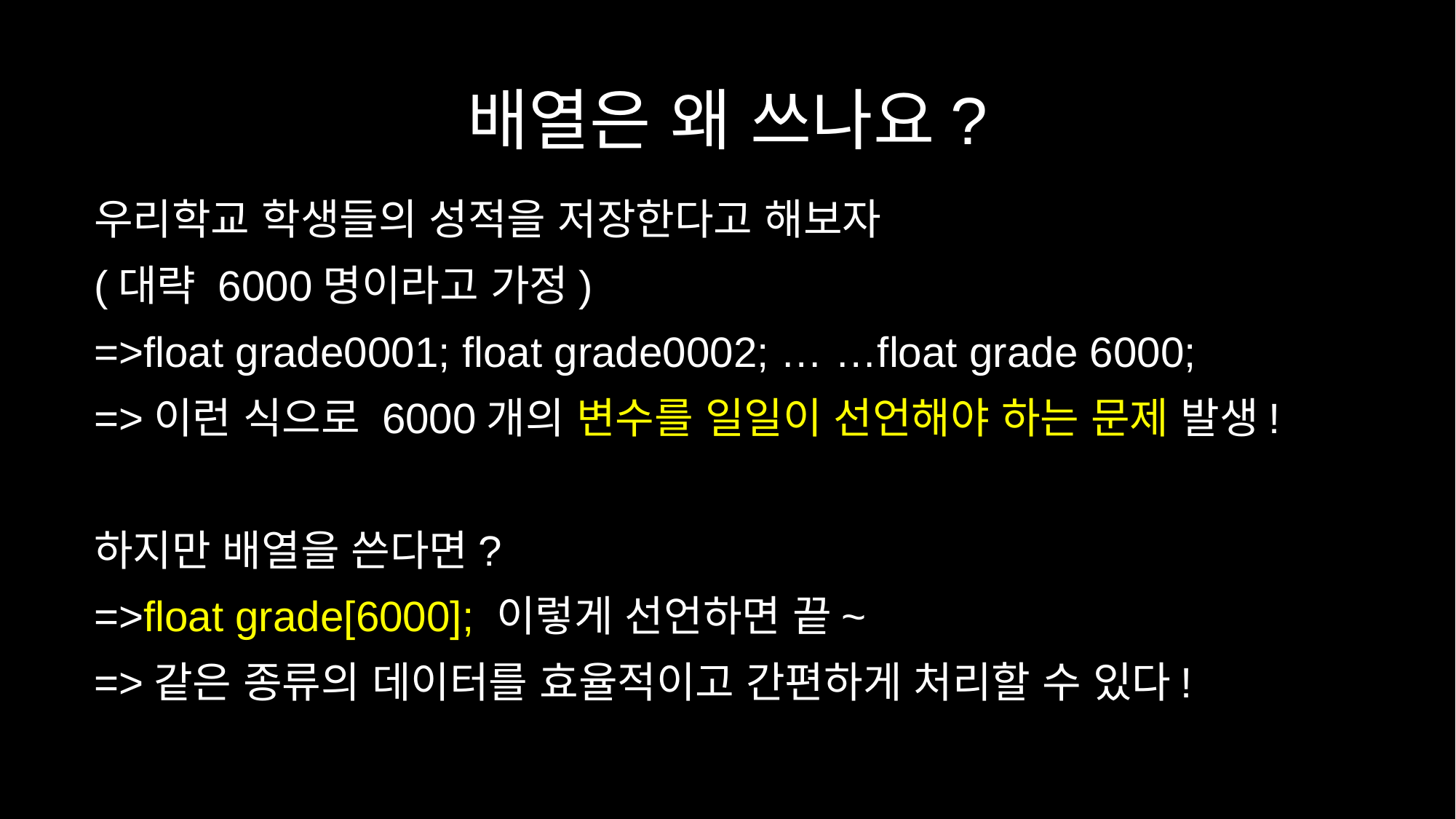

# 배열은 왜 쓰나요?
우리학교 학생들의 성적을 저장한다고 해보자
(대략 6000명이라고 가정)
=>float grade0001; float grade0002; … …float grade 6000;
=>이런 식으로 6000개의 변수를 일일이 선언해야 하는 문제 발생!

하지만 배열을 쓴다면?
=>float grade[6000]; 이렇게 선언하면 끝~
=>같은 종류의 데이터를 효율적이고 간편하게 처리할 수 있다!